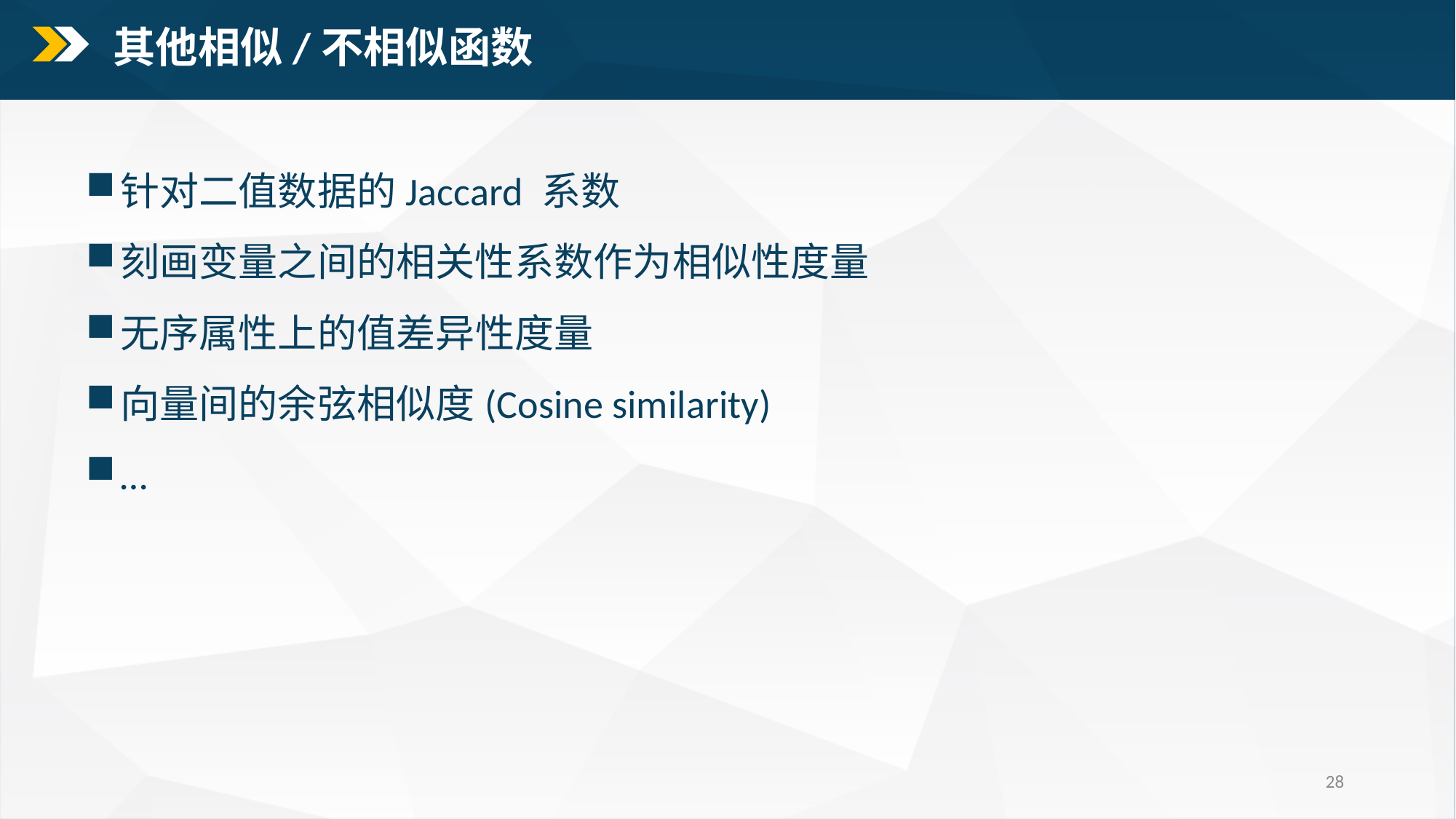

其他相似/不相似函数
针对二值数据的Jaccard 系数
刻画变量之间的相关性系数作为相似性度量
无序属性上的值差异性度量
向量间的余弦相似度(Cosine similarity)
…
28